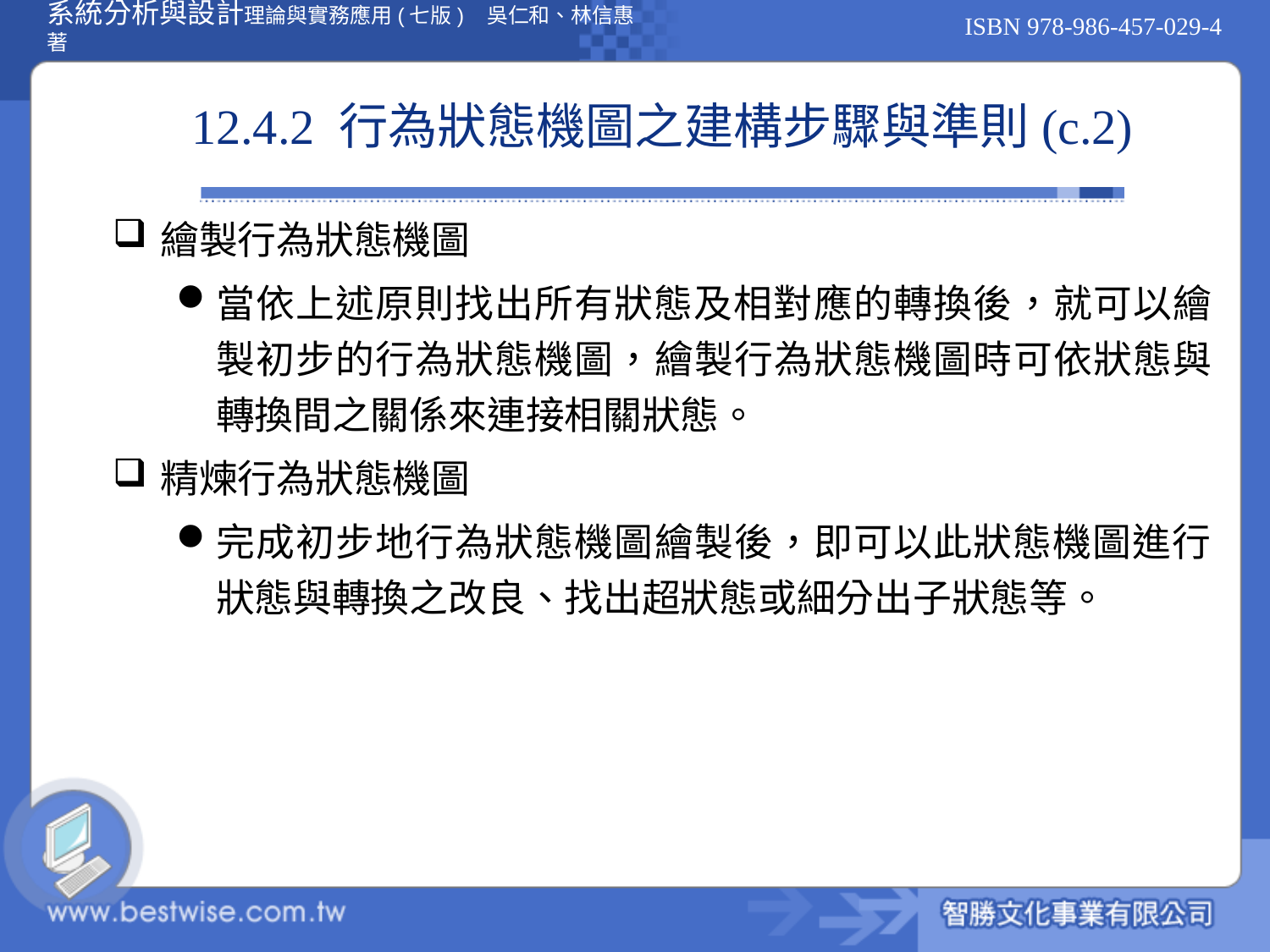

# 12.4.2 行為狀態機圖之建構步驟與準則(c.2)
繪製行為狀態機圖
當依上述原則找出所有狀態及相對應的轉換後，就可以繪製初步的行為狀態機圖，繪製行為狀態機圖時可依狀態與轉換間之關係來連接相關狀態。
精煉行為狀態機圖
完成初步地行為狀態機圖繪製後，即可以此狀態機圖進行狀態與轉換之改良、找出超狀態或細分出子狀態等。